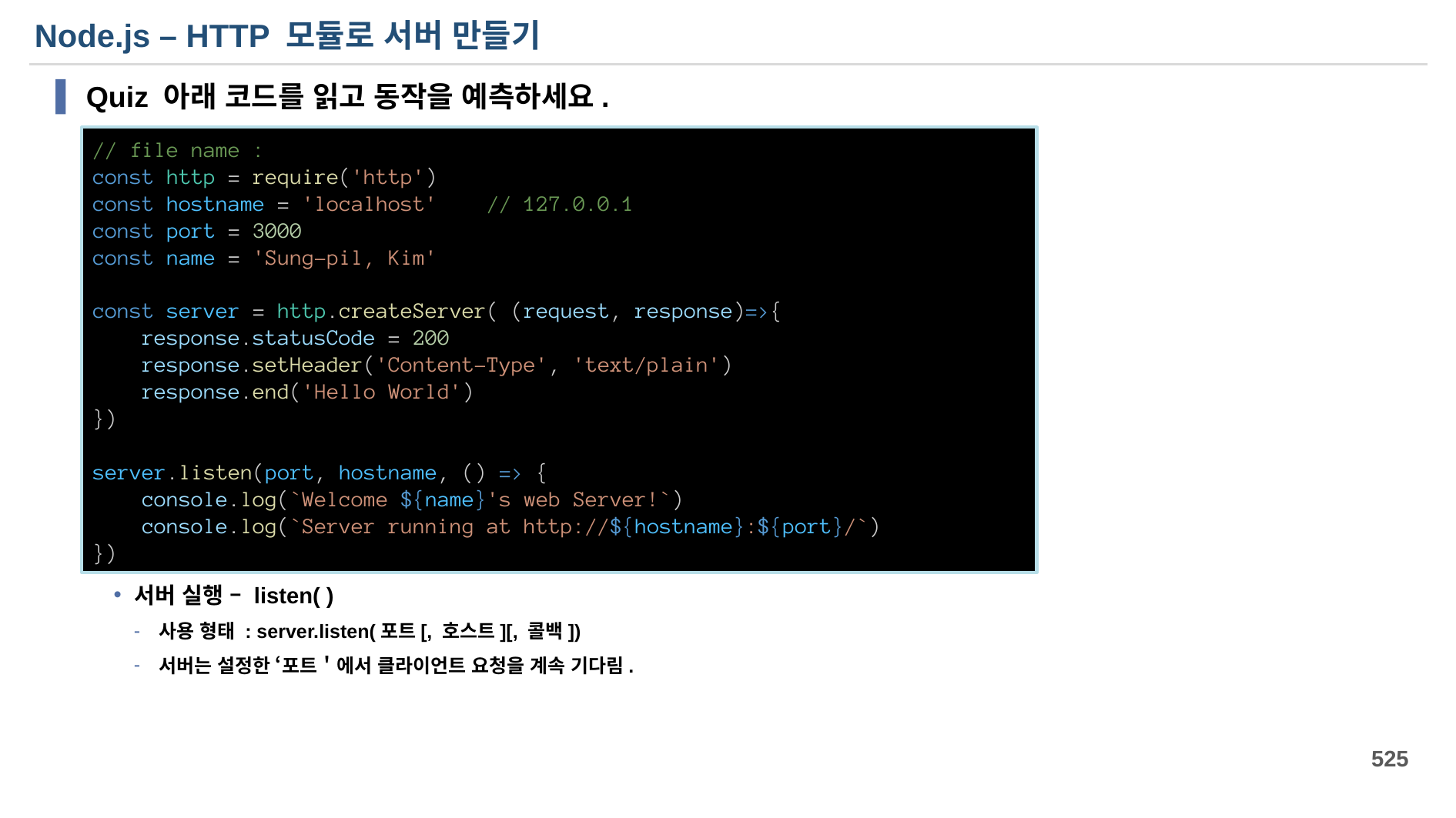

# Node.js – HTTP 모듈로 서버 만들기
Quiz 아래 코드를 읽고 동작을 예측하세요.

서버 실행 – listen( )
사용 형태 : server.listen(포트[, 호스트][, 콜백])
서버는 설정한 ‘포트＇에서 클라이언트 요청을 계속 기다림.

// file name :
const http = require('http')
const hostname = 'localhost'    // 127.0.0.1
const port = 3000
const name = 'Sung-pil, Kim'
const server = http.createServer( (request, response)=>{
    response.statusCode = 200
    response.setHeader('Content-Type', 'text/plain')
    response.end('Hello World')
})
server.listen(port, hostname, () => {
    console.log(`Welcome ${name}'s web Server!`)
    console.log(`Server running at http://${hostname}:${port}/`)
})
525